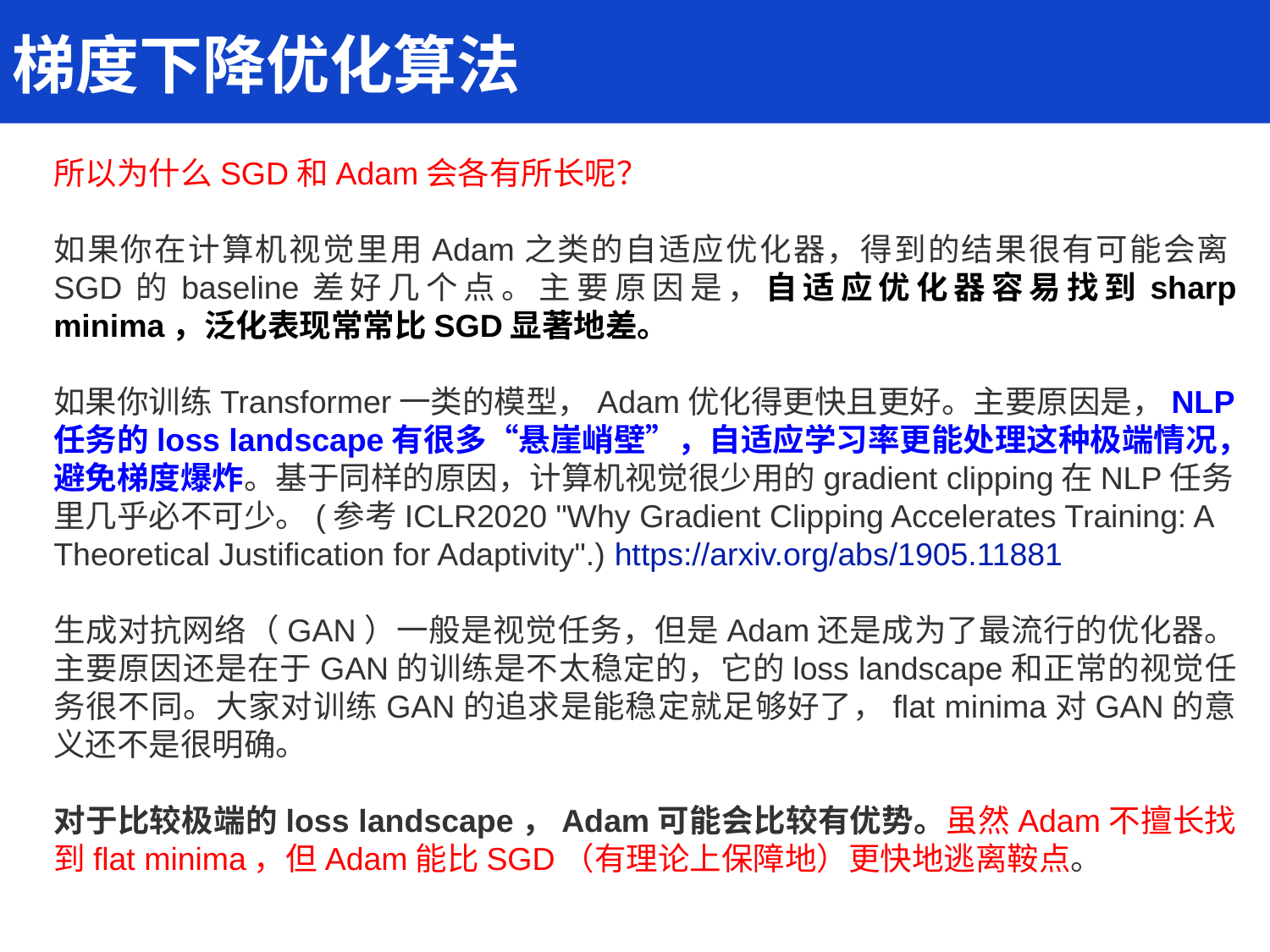

梯度下降优化算法
所以为什么SGD和Adam会各有所长呢？

如果你在计算机视觉里用Adam之类的自适应优化器，得到的结果很有可能会离SGD的baseline差好几个点。主要原因是，自适应优化器容易找到sharp minima，泛化表现常常比SGD显著地差。

如果你训练Transformer一类的模型，Adam优化得更快且更好。主要原因是，NLP任务的loss landscape有很多“悬崖峭壁”，自适应学习率更能处理这种极端情况，避免梯度爆炸。基于同样的原因，计算机视觉很少用的gradient clipping在NLP任务里几乎必不可少。(参考ICLR2020 "Why Gradient Clipping Accelerates Training: A Theoretical Justification for Adaptivity".) https://arxiv.org/abs/1905.11881

生成对抗网络（GAN）一般是视觉任务，但是Adam还是成为了最流行的优化器。主要原因还是在于GAN的训练是不太稳定的，它的loss landscape和正常的视觉任务很不同。大家对训练GAN的追求是能稳定就足够好了，flat minima对GAN的意义还不是很明确。

对于比较极端的loss landscape，Adam可能会比较有优势。虽然Adam不擅长找到flat minima，但Adam能比SGD（有理论上保障地）更快地逃离鞍点。